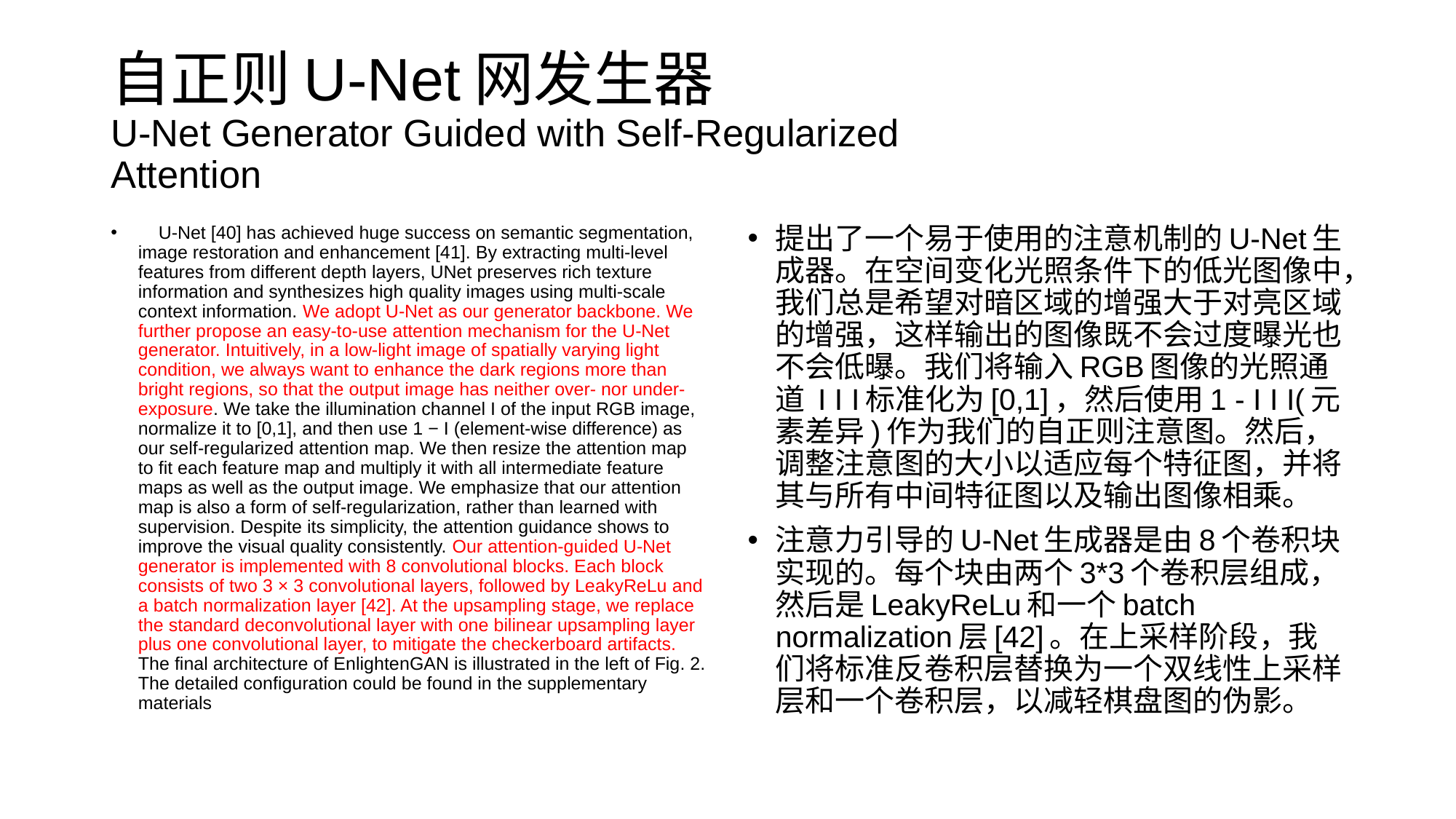

# 自正则U-Net网发生器 U-Net Generator Guided with Self-Regularized Attention
    U-Net [40] has achieved huge success on semantic segmentation, image restoration and enhancement [41]. By extracting multi-level features from different depth layers, UNet preserves rich texture information and synthesizes high quality images using multi-scale context information. We adopt U-Net as our generator backbone. We further propose an easy-to-use attention mechanism for the U-Net generator. Intuitively, in a low-light image of spatially varying light condition, we always want to enhance the dark regions more than bright regions, so that the output image has neither over- nor under-exposure. We take the illumination channel I of the input RGB image, normalize it to [0,1], and then use 1 − I (element-wise difference) as our self-regularized attention map. We then resize the attention map to fit each feature map and multiply it with all intermediate feature maps as well as the output image. We emphasize that our attention map is also a form of self-regularization, rather than learned with supervision. Despite its simplicity, the attention guidance shows to improve the visual quality consistently. Our attention-guided U-Net generator is implemented with 8 convolutional blocks. Each block consists of two 3 × 3 convolutional layers, followed by LeakyReLu and a batch normalization layer [42]. At the upsampling stage, we replace the standard deconvolutional layer with one bilinear upsampling layer plus one convolutional layer, to mitigate the checkerboard artifacts. The final architecture of EnlightenGAN is illustrated in the left of Fig. 2. The detailed configuration could be found in the supplementary materials
提出了一个易于使用的注意机制的U-Net生成器。在空间变化光照条件下的低光图像中，我们总是希望对暗区域的增强大于对亮区域的增强，这样输出的图像既不会过度曝光也不会低曝。我们将输入RGB图像的光照通道 I I I标准化为[0,1]，然后使用1 - I I I(元素差异)作为我们的自正则注意图。然后，调整注意图的大小以适应每个特征图，并将其与所有中间特征图以及输出图像相乘。
注意力引导的U-Net生成器是由8个卷积块实现的。每个块由两个3*3个卷积层组成，然后是LeakyReLu和一个batch normalization层[42]。在上采样阶段，我们将标准反卷积层替换为一个双线性上采样层和一个卷积层，以减轻棋盘图的伪影。